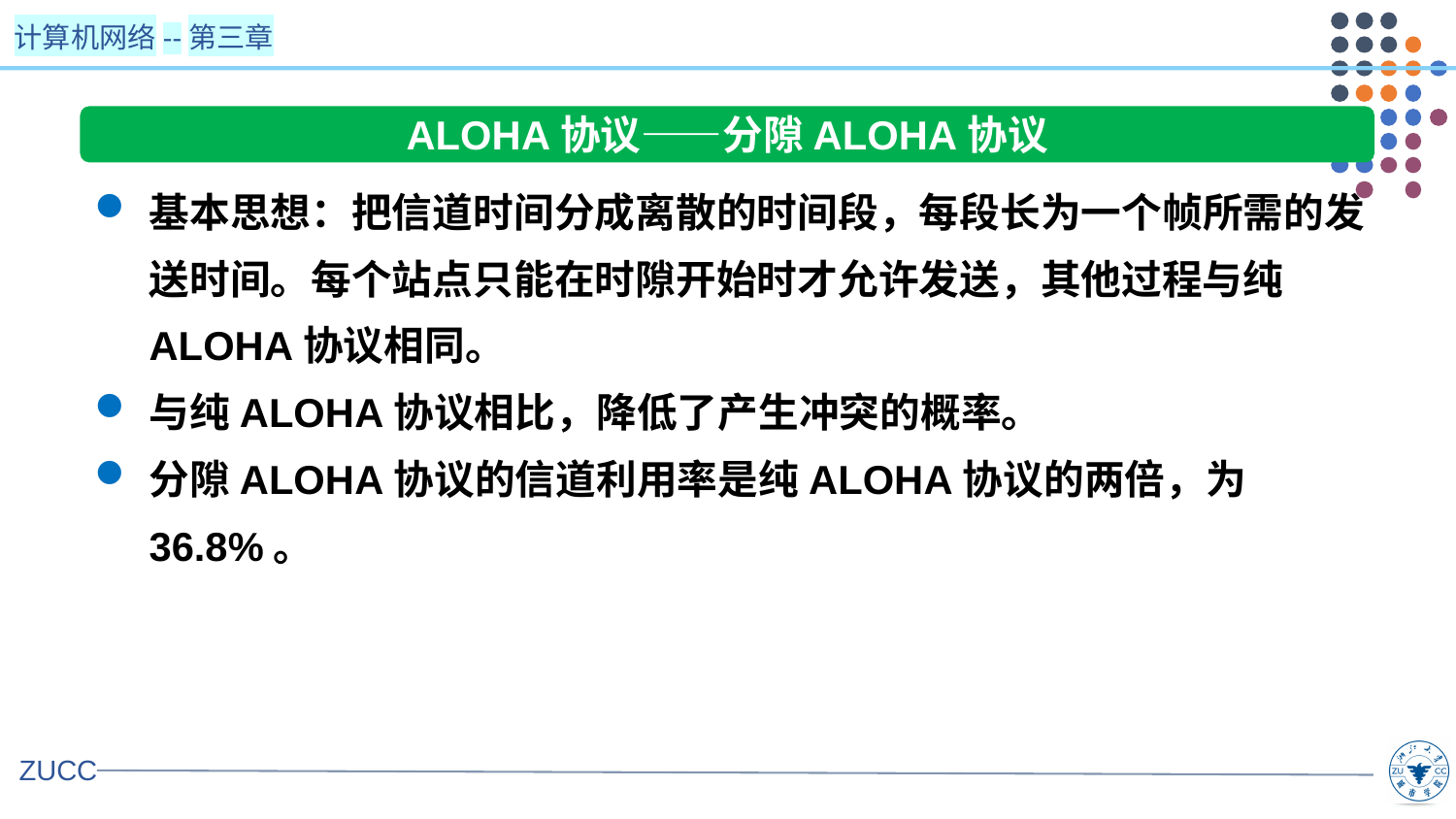

ALOHA协议——分隙ALOHA协议

基本思想：把信道时间分成离散的时间段，每段长为一个帧所需的发送时间。每个站点只能在时隙开始时才允许发送，其他过程与纯ALOHA协议相同。
与纯ALOHA协议相比，降低了产生冲突的概率。
分隙ALOHA协议的信道利用率是纯ALOHA协议的两倍，为36.8%。